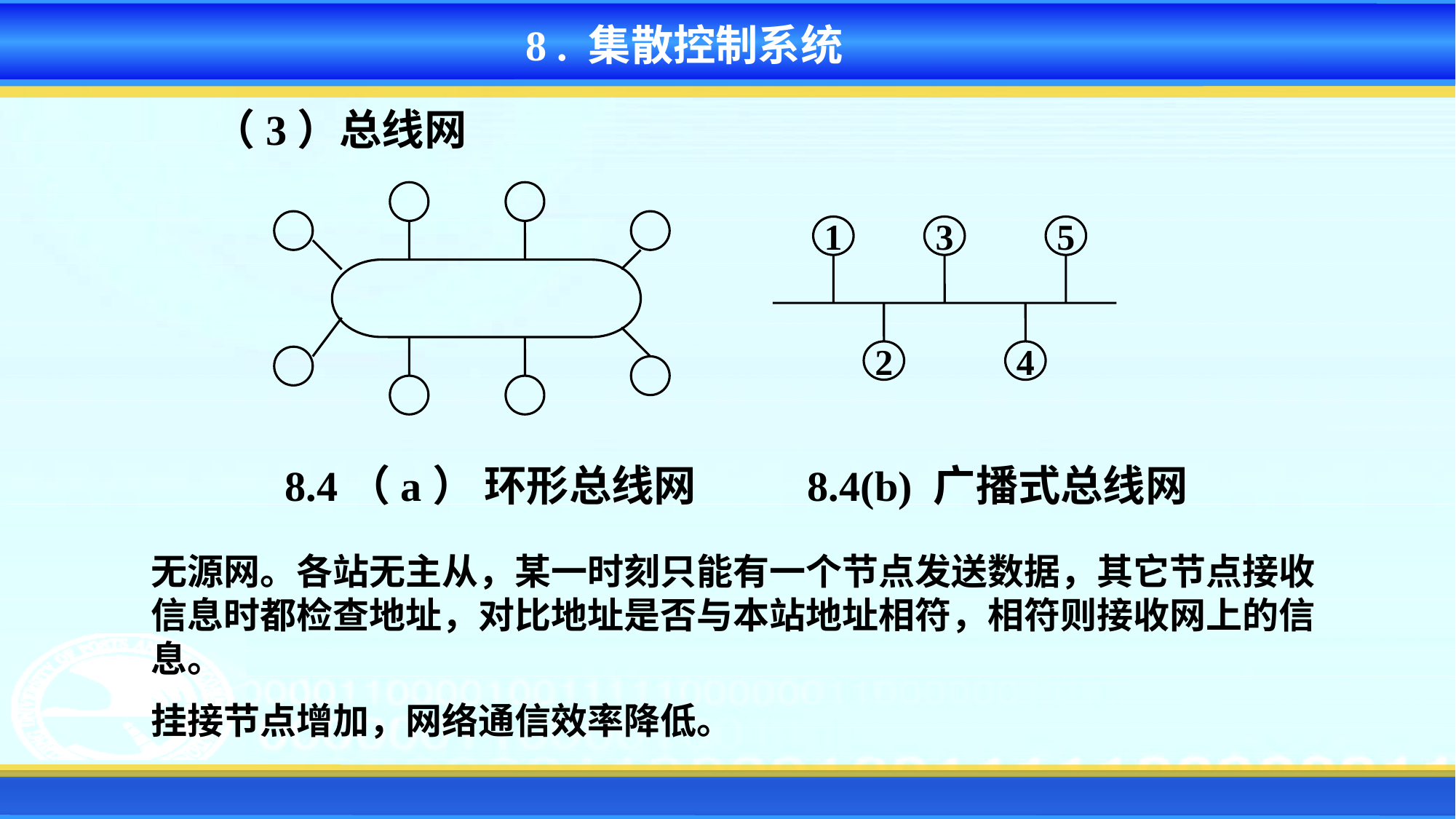

8 . 集散控制系统
（3）总线网

1
3
5

2
4
8.4（a） 环形总线网
     8.4(b) 广播式总线网
无源网。各站无主从，某一时刻只能有一个节点发送数据，其它节点接收信息时都检查地址，对比地址是否与本站地址相符，相符则接收网上的信息。
挂接节点增加，网络通信效率降低。